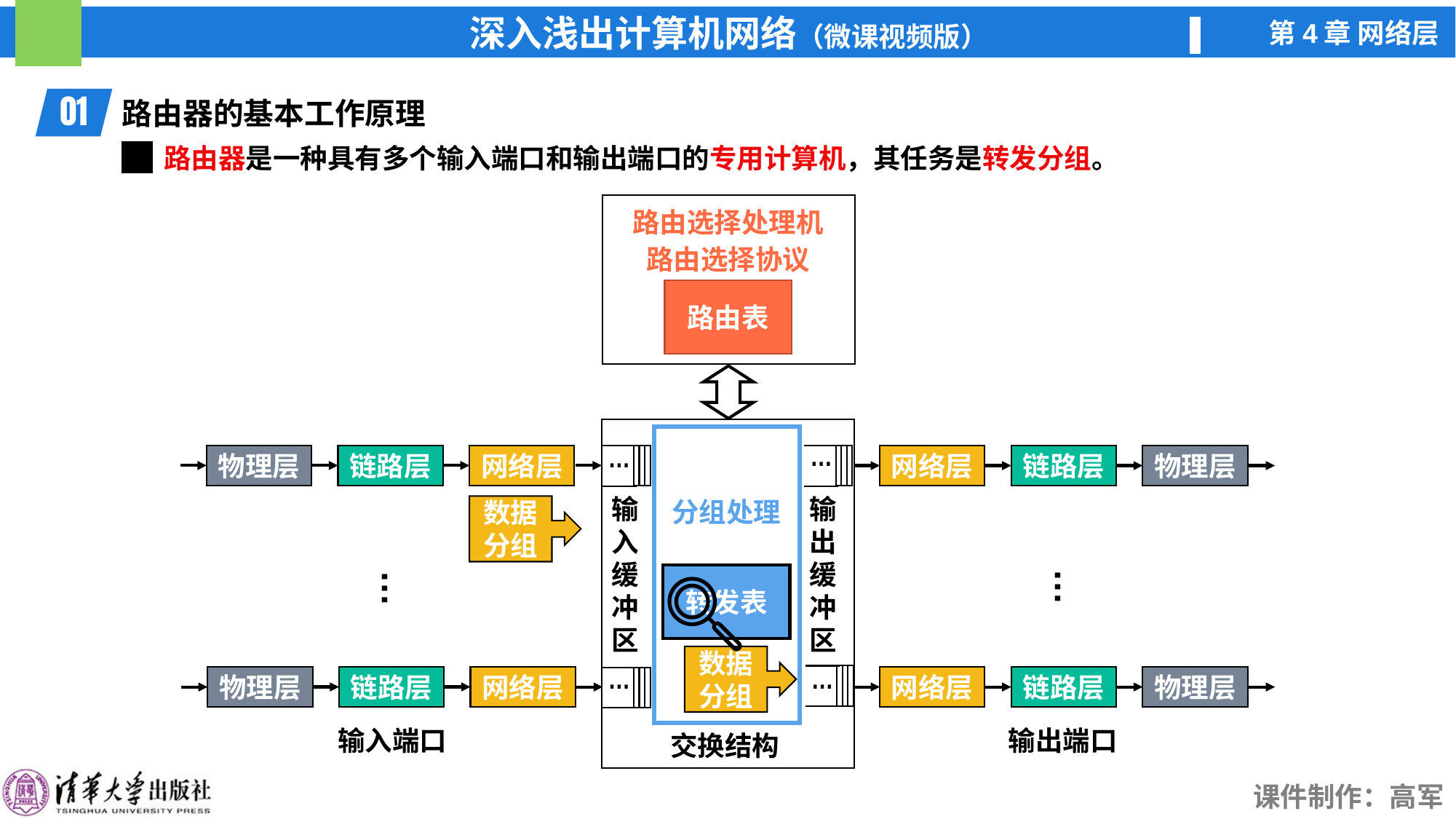

01
路由器的基本工作原理
路由器是一种具有多个输入端口和输出端口的专用计算机，其任务是转发分组。

路由选择处理机
路由选择协议
路由表

…

…

输
入
缓
冲
区
输
出缓
冲
区
分组处理
转发表
…

…

交换结构
物理层
链路层
网络层
…
物理层
链路层
网络层
输入端口
网络层
链路层
物理层
…
网络层
链路层
物理层
输出端口
数据
分组

数据
分组